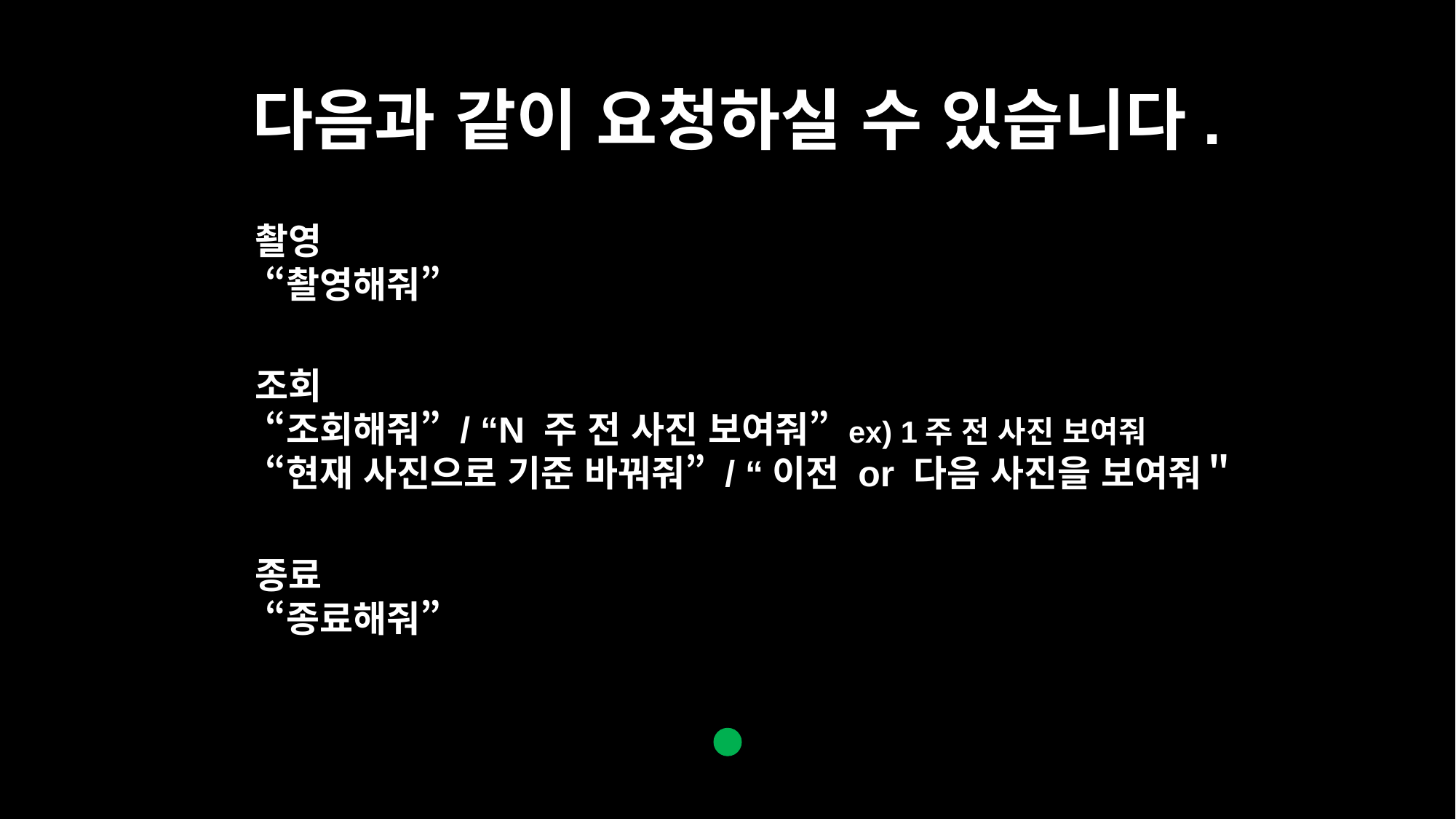

다음과 같이 요청하실 수 있습니다.
촬영
 “촬영해줘”
조회
 “조회해줘” / “N 주 전 사진 보여줘” ex) 1주 전 사진 보여줘
 “현재 사진으로 기준 바꿔줘” / “이전 or 다음 사진을 보여줘＂
종료
 “종료해줘”